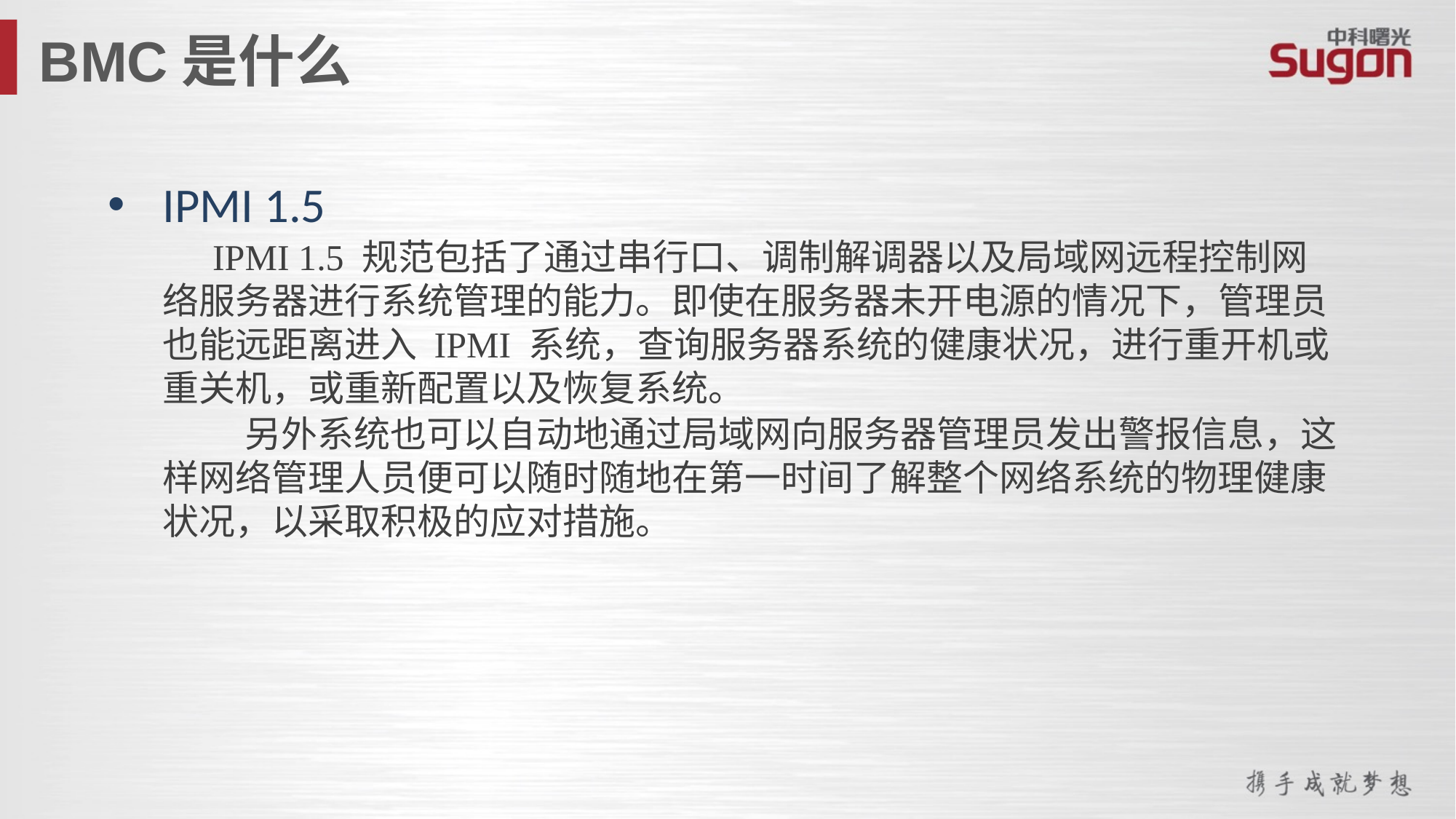

BMC是什么

IPMI 1.5
 IPMI 1.5 规范包括了通过串行口、调制解调器以及局域网远程控制网络服务器进行系统管理的能力。即使在服务器未开电源的情况下，管理员也能远距离进入 IPMI 系统，查询服务器系统的健康状况，进行重开机或重关机，或重新配置以及恢复系统。
    另外系统也可以自动地通过局域网向服务器管理员发出警报信息，这样网络管理人员便可以随时随地在第一时间了解整个网络系统的物理健康状况，以采取积极的应对措施。